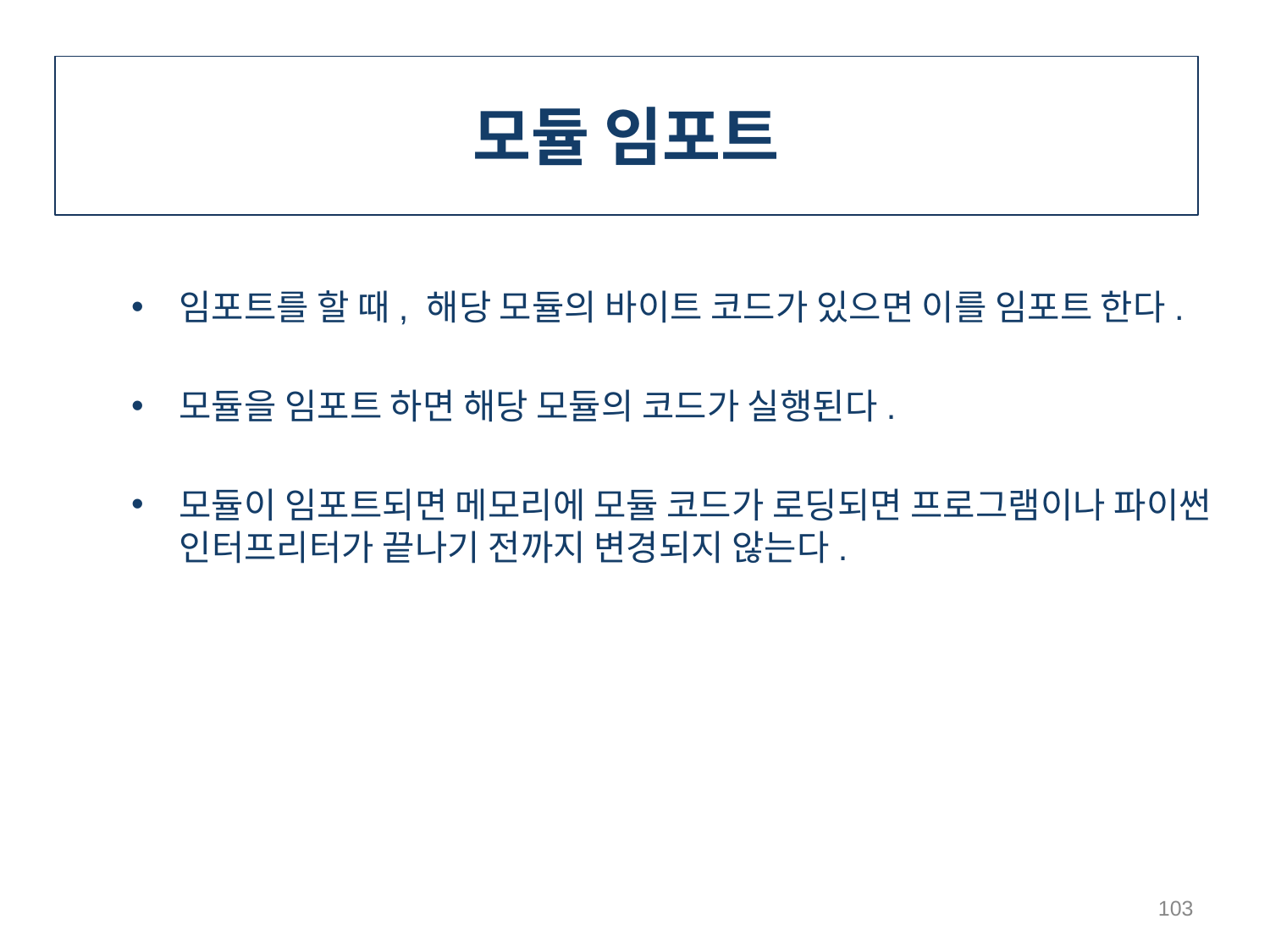

# 모듈 임포트
임포트를 할 때, 해당 모듈의 바이트 코드가 있으면 이를 임포트 한다.

모듈을 임포트 하면 해당 모듈의 코드가 실행된다.

모듈이 임포트되면 메모리에 모듈 코드가 로딩되면 프로그램이나 파이썬 인터프리터가 끝나기 전까지 변경되지 않는다.

103